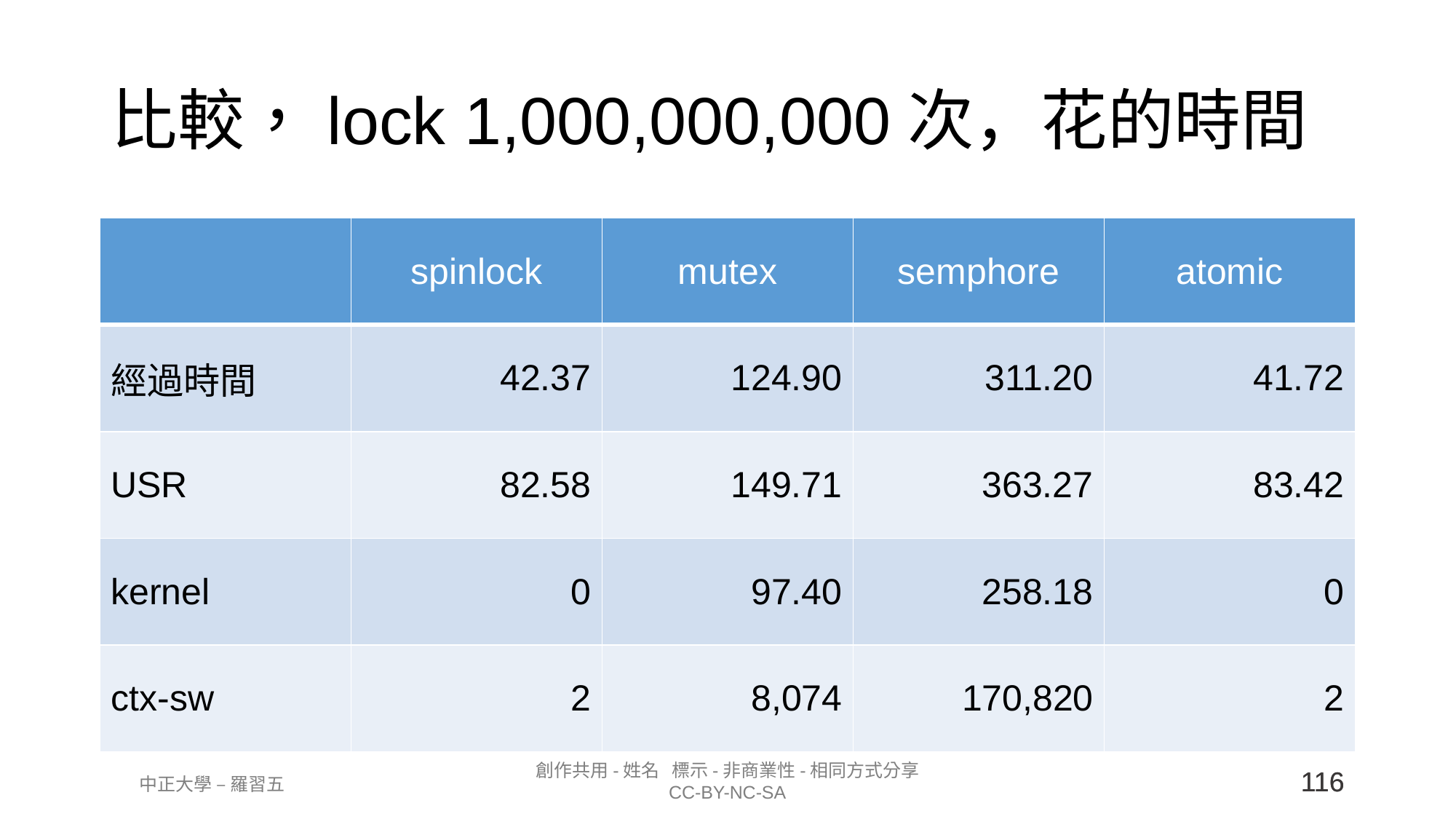

# 比較，lock 1,000,000,000次，花的時間
|  | spinlock | mutex | semphore | atomic |
| --- | --- | --- | --- | --- |
| 經過時間 | 42.37 | 124.90 | 311.20 | 41.72 |
| USR | 82.58 | 149.71 | 363.27 | 83.42 |
| kernel | 0 | 97.40 | 258.18 | 0 |
| ctx-sw | 2 | 8,074 | 170,820 | 2 |